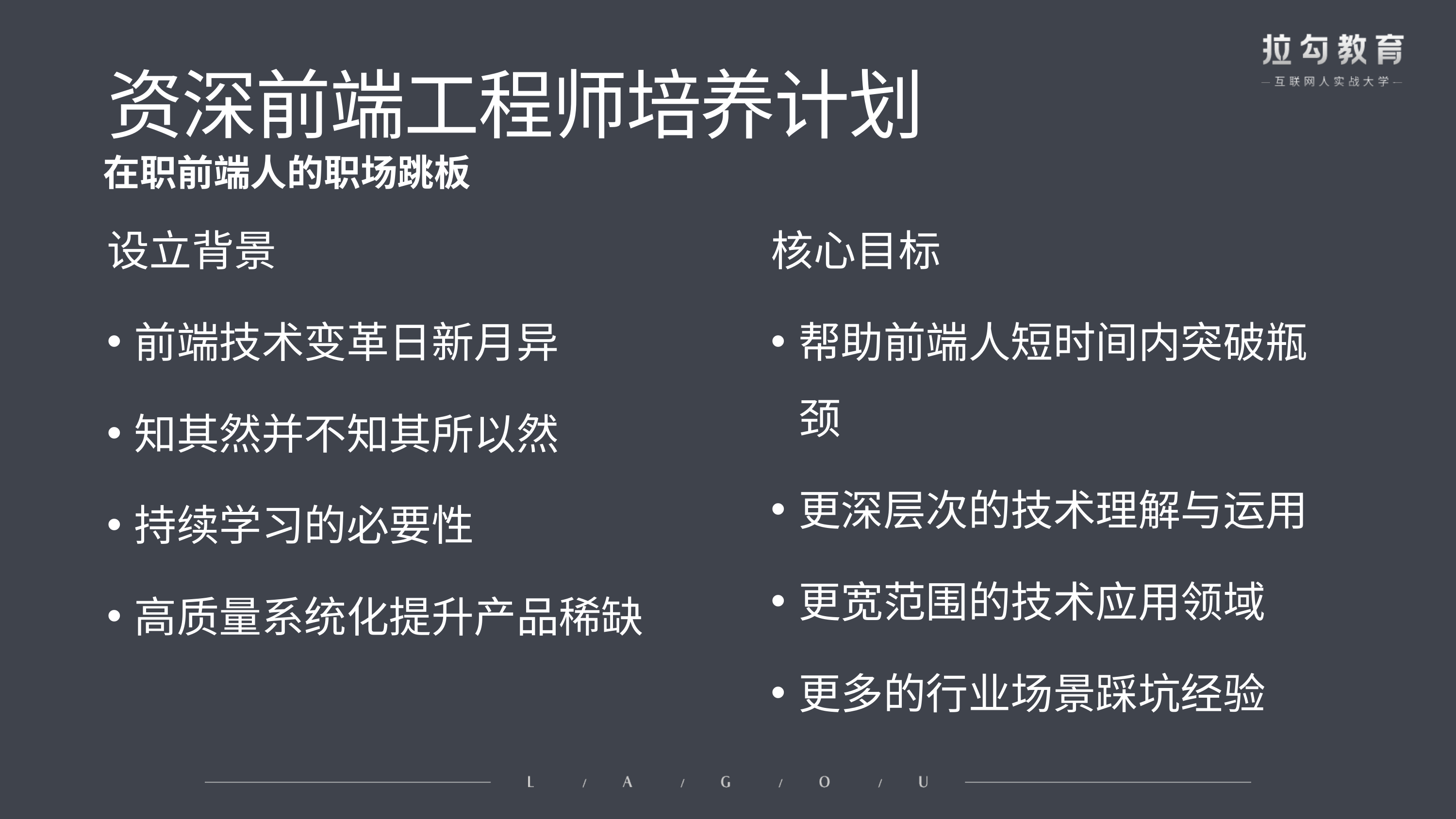

# 资深前端工程师培养计划
在职前端人的职场跳板
设立背景
前端技术变革日新月异
知其然并不知其所以然
持续学习的必要性
高质量系统化提升产品稀缺

核心目标
帮助前端人短时间内突破瓶颈
更深层次的技术理解与运用
更宽范围的技术应用领域
更多的行业场景踩坑经验